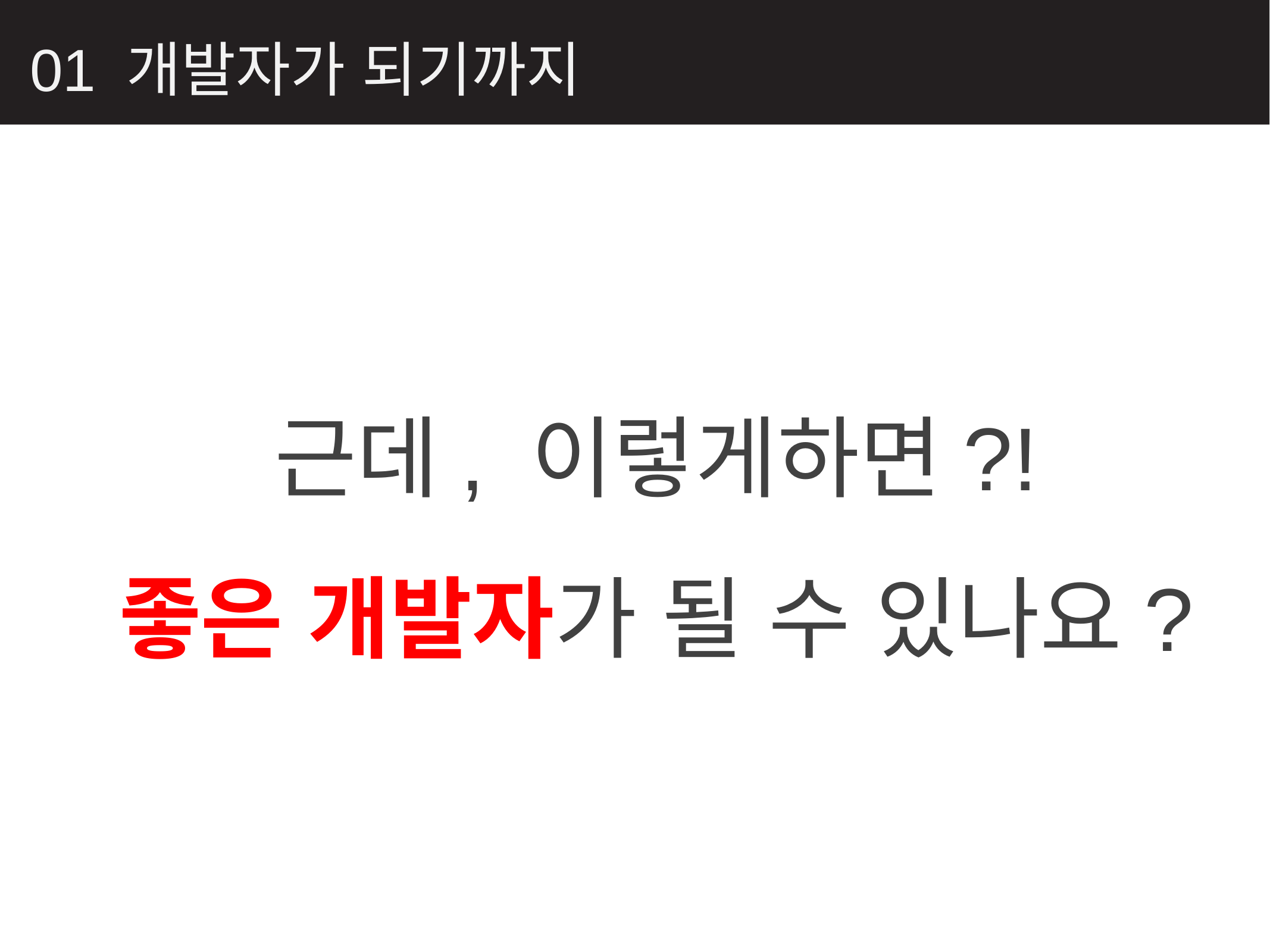

01 개발자가 되기까지
근데, 이렇게하면?!
좋은 개발자가 될 수 있나요?